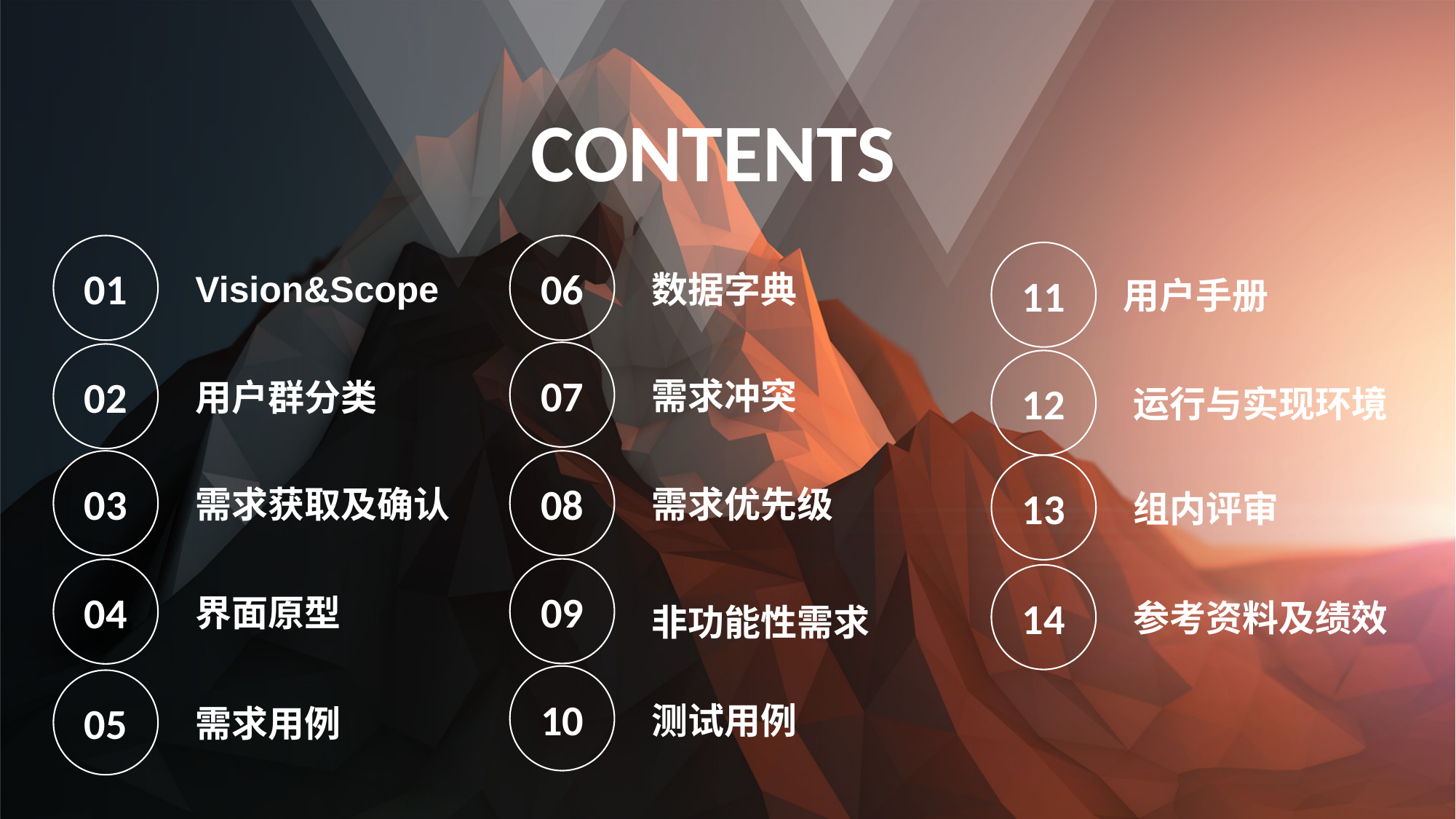

CONTENTS
01
06
11
Vision&Scope
数据字典
用户手册
07
02
12
需求冲突
用户群分类
运行与实现环境
03
08
13
需求获取及确认
需求优先级
组内评审
09
04
14
界面原型
参考资料及绩效
非功能性需求
10
05
测试用例
需求用例